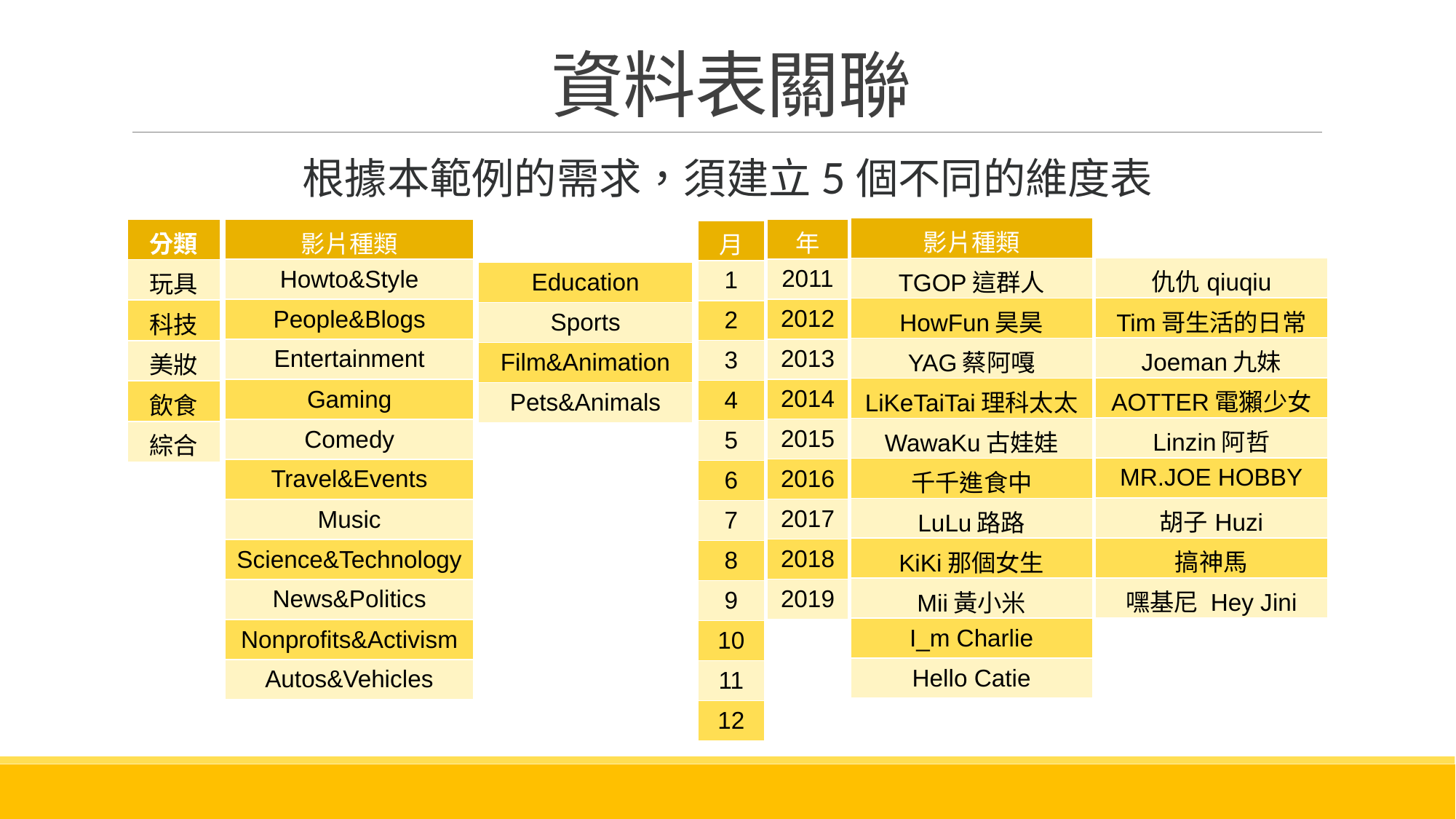

# 資料表關聯
根據本範例的需求，須建立5個不同的維度表
| 影片種類 |
| --- |
| TGOP這群人 |
| HowFun昊昊 |
| YAG蔡阿嘎 |
| LiKeTaiTai理科太太 |
| WawaKu古娃娃 |
| 千千進食中 |
| LuLu路路 |
| KiKi那個女生 |
| Mii黃小米 |
| I\_m Charlie |
| Hello Catie |
| 年 |
| --- |
| 2011 |
| 2012 |
| 2013 |
| 2014 |
| 2015 |
| 2016 |
| 2017 |
| 2018 |
| 2019 |
| 分類 |
| --- |
| 玩具 |
| 科技 |
| 美妝 |
| 飲食 |
| 綜合 |
| 影片種類 |
| --- |
| Howto&Style |
| People&Blogs |
| Entertainment |
| Gaming |
| Comedy |
| Travel&Events |
| Music |
| Science&Technology |
| News&Politics |
| Nonprofits&Activism |
| Autos&Vehicles |
| 月 |
| --- |
| 1 |
| 2 |
| 3 |
| 4 |
| 5 |
| 6 |
| 7 |
| 8 |
| 9 |
| 10 |
| 11 |
| 12 |
| 仇仇qiuqiu |
| --- |
| Tim哥生活的日常 |
| Joeman九妹 |
| AOTTER電獺少女 |
| Linzin阿哲 |
| MR.JOE HOBBY |
| 胡子Huzi |
| 搞神馬 |
| 嘿基尼 Hey Jini |
| Education |
| --- |
| Sports |
| Film&Animation |
| Pets&Animals |